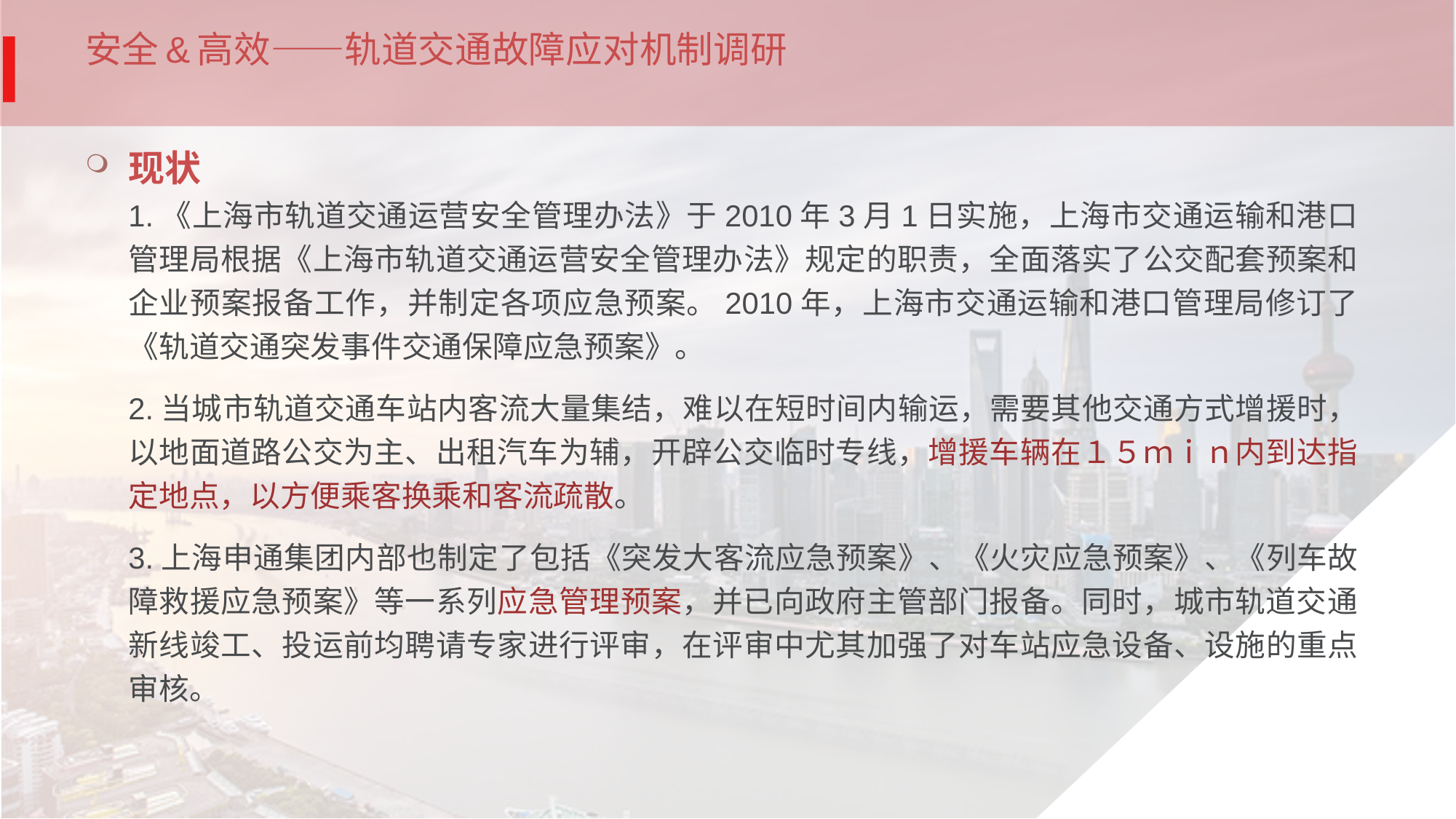

# 安全&高效——轨道交通故障应对机制调研
现状
1.《上海市轨道交通运营安全管理办法》于2010年3月1日实施，上海市交通运输和港口管理局根据《上海市轨道交通运营安全管理办法》规定的职责，全面落实了公交配套预案和企业预案报备工作，并制定各项应急预案。2010年，上海市交通运输和港口管理局修订了《轨道交通突发事件交通保障应急预案》。
2.当城市轨道交通车站内客流大量集结，难以在短时间内输运，需要其他交通方式增援时，以地面道路公交为主、出租汽车为辅，开辟公交临时专线，增援车辆在１５ｍｉｎ内到达指定地点，以方便乘客换乘和客流疏散。
3.上海申通集团内部也制定了包括《突发大客流应急预案》、《火灾应急预案》、《列车故障救援应急预案》等一系列应急管理预案，并已向政府主管部门报备。同时，城市轨道交通新线竣工、投运前均聘请专家进行评审，在评审中尤其加强了对车站应急设备、设施的重点审核。